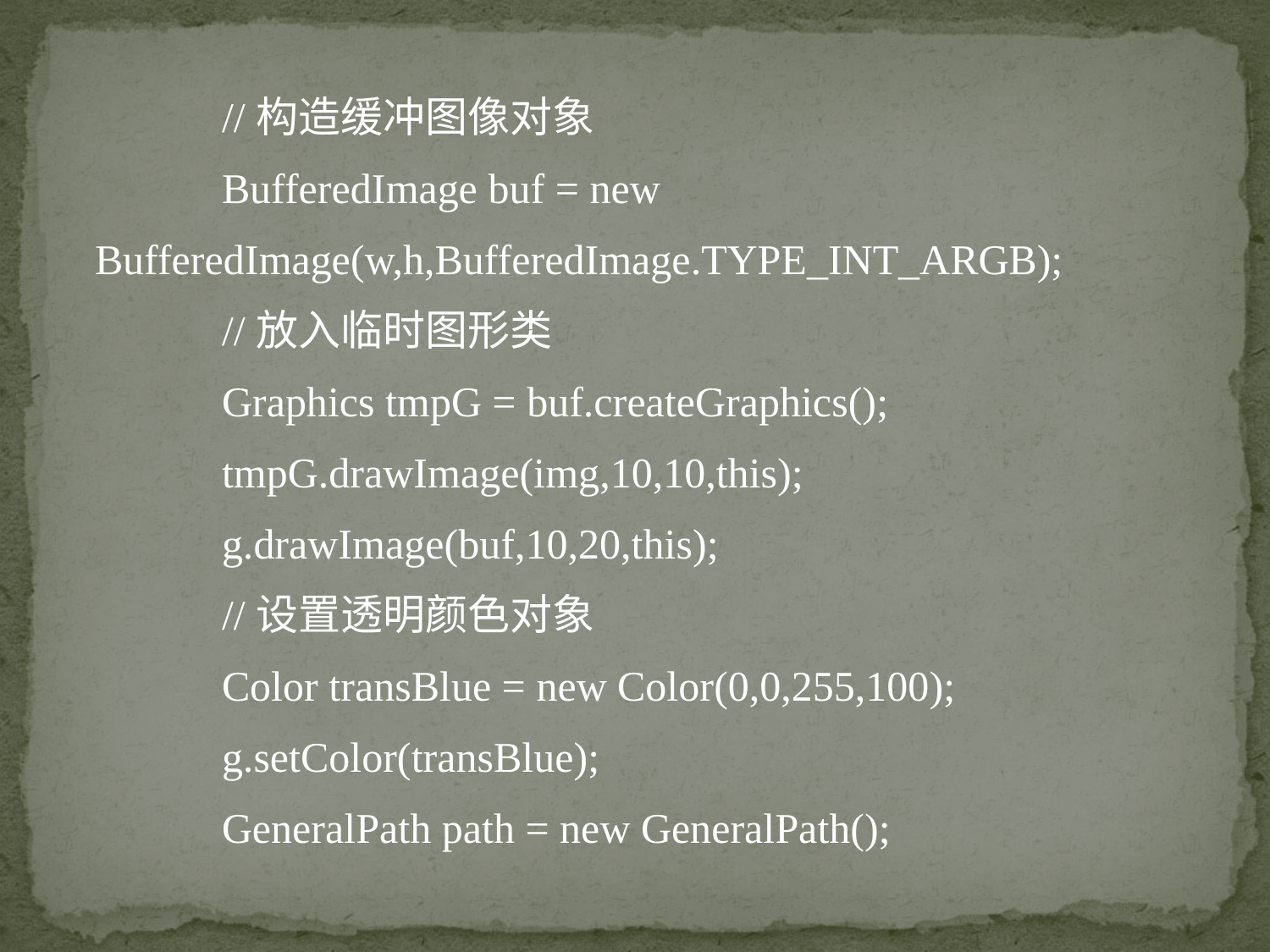

//构造缓冲图像对象
	BufferedImage buf = new BufferedImage(w,h,BufferedImage.TYPE_INT_ARGB);
	//放入临时图形类
	Graphics tmpG = buf.createGraphics();
	tmpG.drawImage(img,10,10,this);
	g.drawImage(buf,10,20,this);
	//设置透明颜色对象
	Color transBlue = new Color(0,0,255,100);
	g.setColor(transBlue);
	GeneralPath path = new GeneralPath();